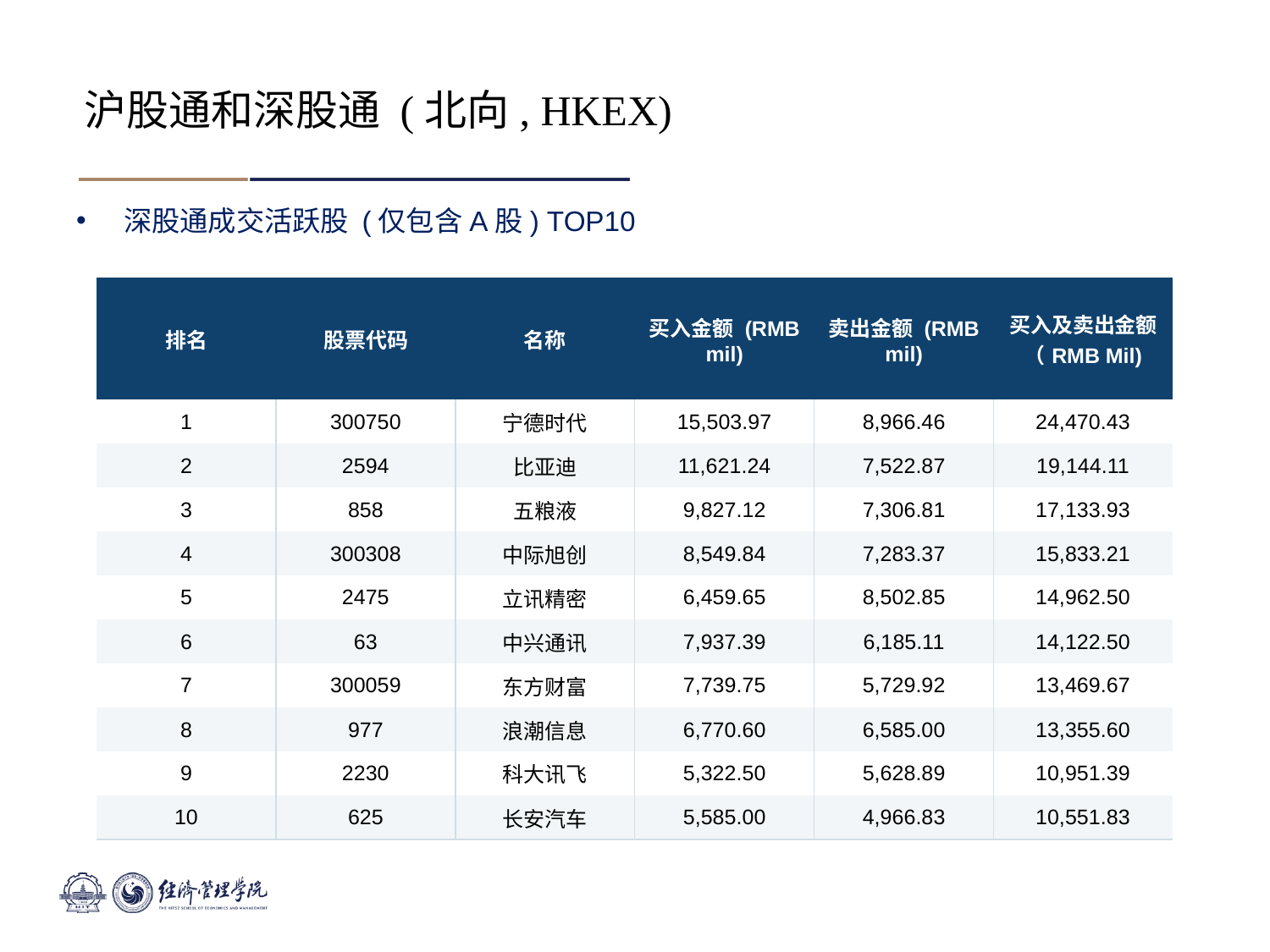

沪股通和深股通 (北向, HKEX)
深股通成交活跃股 (仅包含A股) TOP10

| 排名 | 股票代码 | 名称 | 买入金额 (RMB mil) | 卖出金额 (RMB mil) | 买入及卖出金额（RMB Mil) |
| --- | --- | --- | --- | --- | --- |
| 1 | 300750 | 宁德时代 | 15,503.97 | 8,966.46 | 24,470.43 |
| 2 | 2594 | 比亚迪 | 11,621.24 | 7,522.87 | 19,144.11 |
| 3 | 858 | 五粮液 | 9,827.12 | 7,306.81 | 17,133.93 |
| 4 | 300308 | 中际旭创 | 8,549.84 | 7,283.37 | 15,833.21 |
| 5 | 2475 | 立讯精密 | 6,459.65 | 8,502.85 | 14,962.50 |
| 6 | 63 | 中兴通讯 | 7,937.39 | 6,185.11 | 14,122.50 |
| 7 | 300059 | 东方财富 | 7,739.75 | 5,729.92 | 13,469.67 |
| 8 | 977 | 浪潮信息 | 6,770.60 | 6,585.00 | 13,355.60 |
| 9 | 2230 | 科大讯飞 | 5,322.50 | 5,628.89 | 10,951.39 |
| 10 | 625 | 长安汽车 | 5,585.00 | 4,966.83 | 10,551.83 |